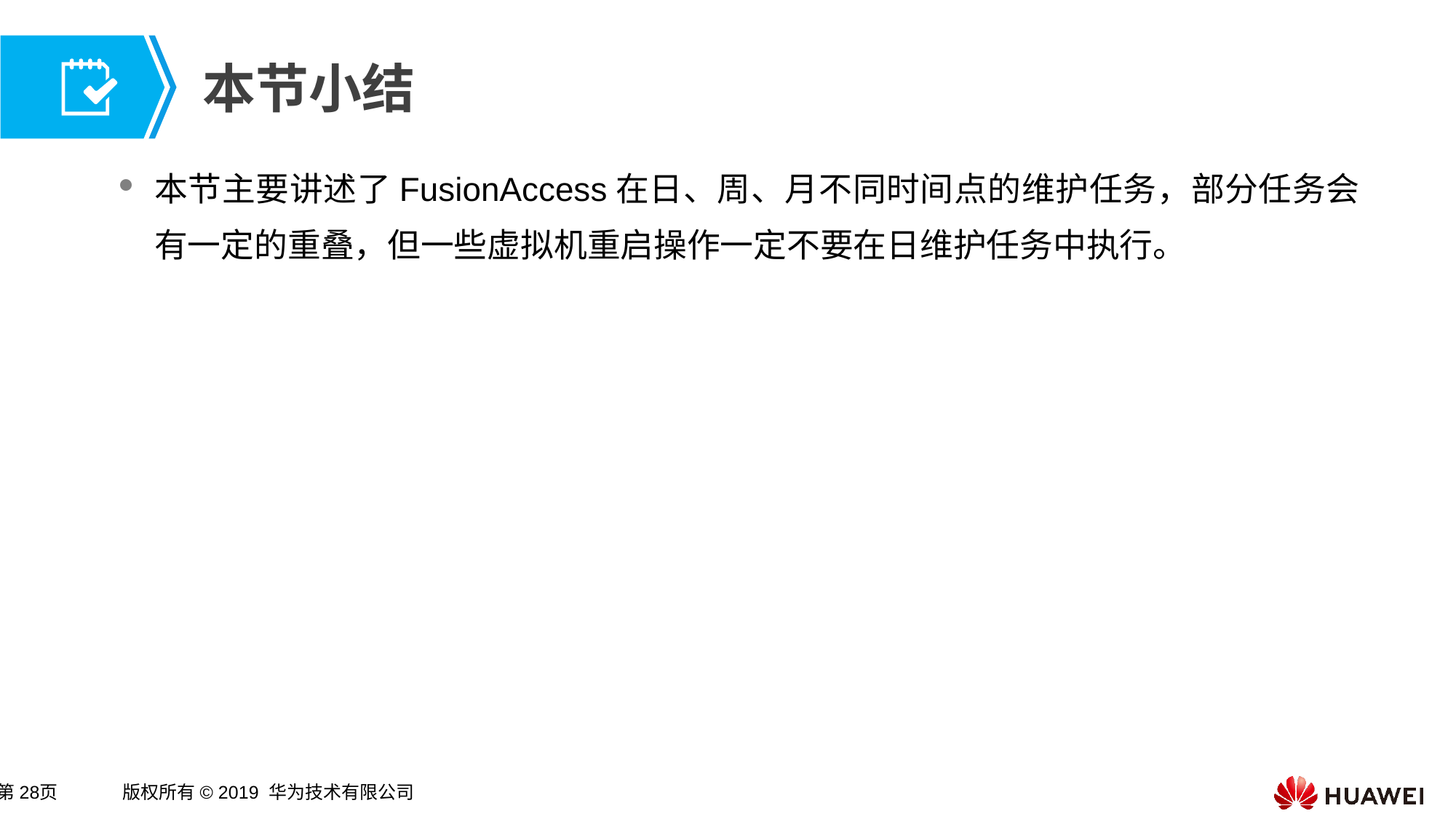

本节主要讲述了FusionAccess在日、周、月不同时间点的维护任务，部分任务会有一定的重叠，但一些虚拟机重启操作一定不要在日维护任务中执行。